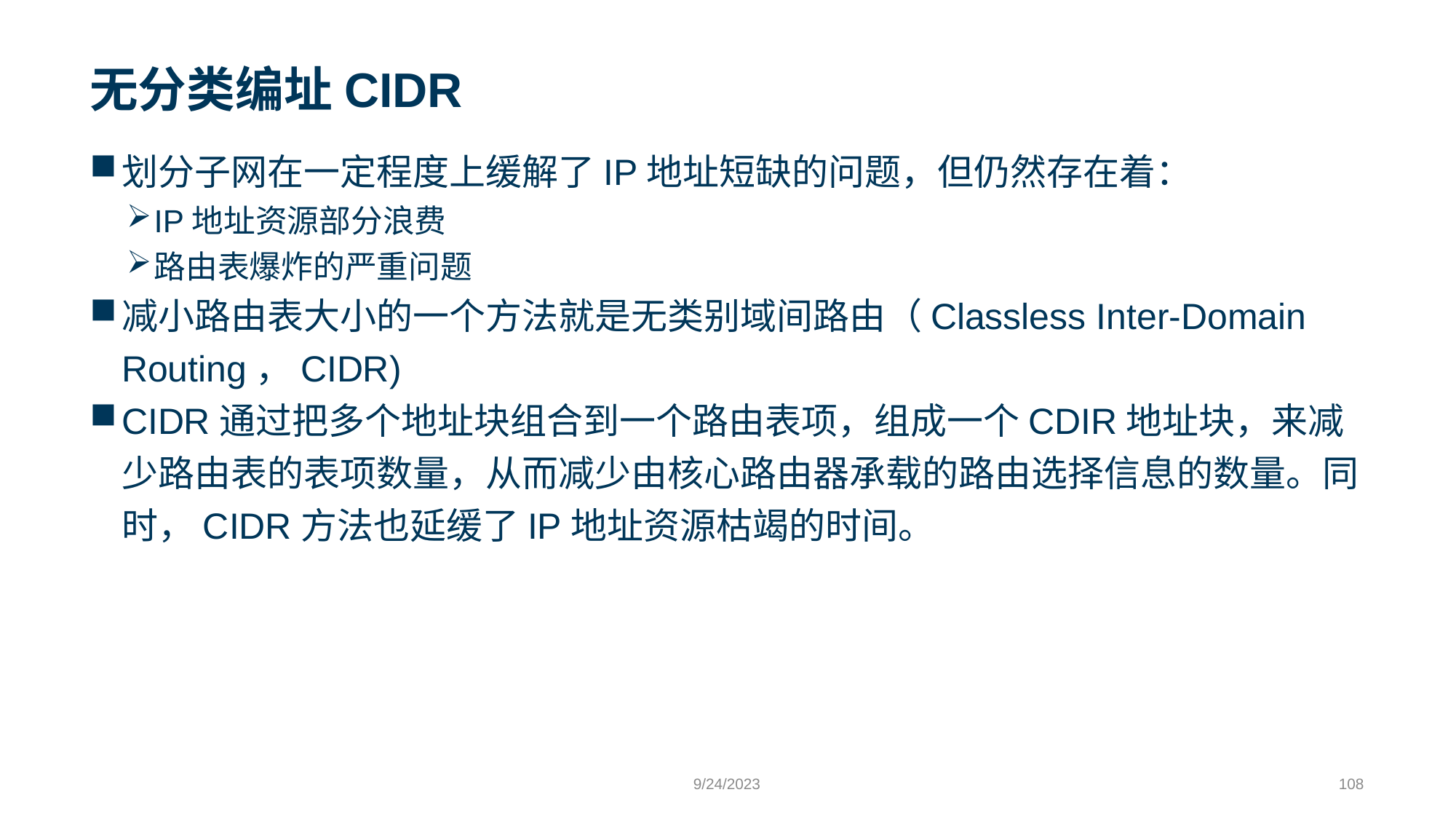

# 无分类编址CIDR
划分子网在一定程度上缓解了IP地址短缺的问题，但仍然存在着：
IP地址资源部分浪费
路由表爆炸的严重问题
减小路由表大小的一个方法就是无类别域间路由（Classless Inter-Domain Routing，CIDR)
CIDR通过把多个地址块组合到一个路由表项，组成一个CDIR地址块，来减少路由表的表项数量，从而减少由核心路由器承载的路由选择信息的数量。同时，CIDR方法也延缓了IP地址资源枯竭的时间。

9/24/2023
108